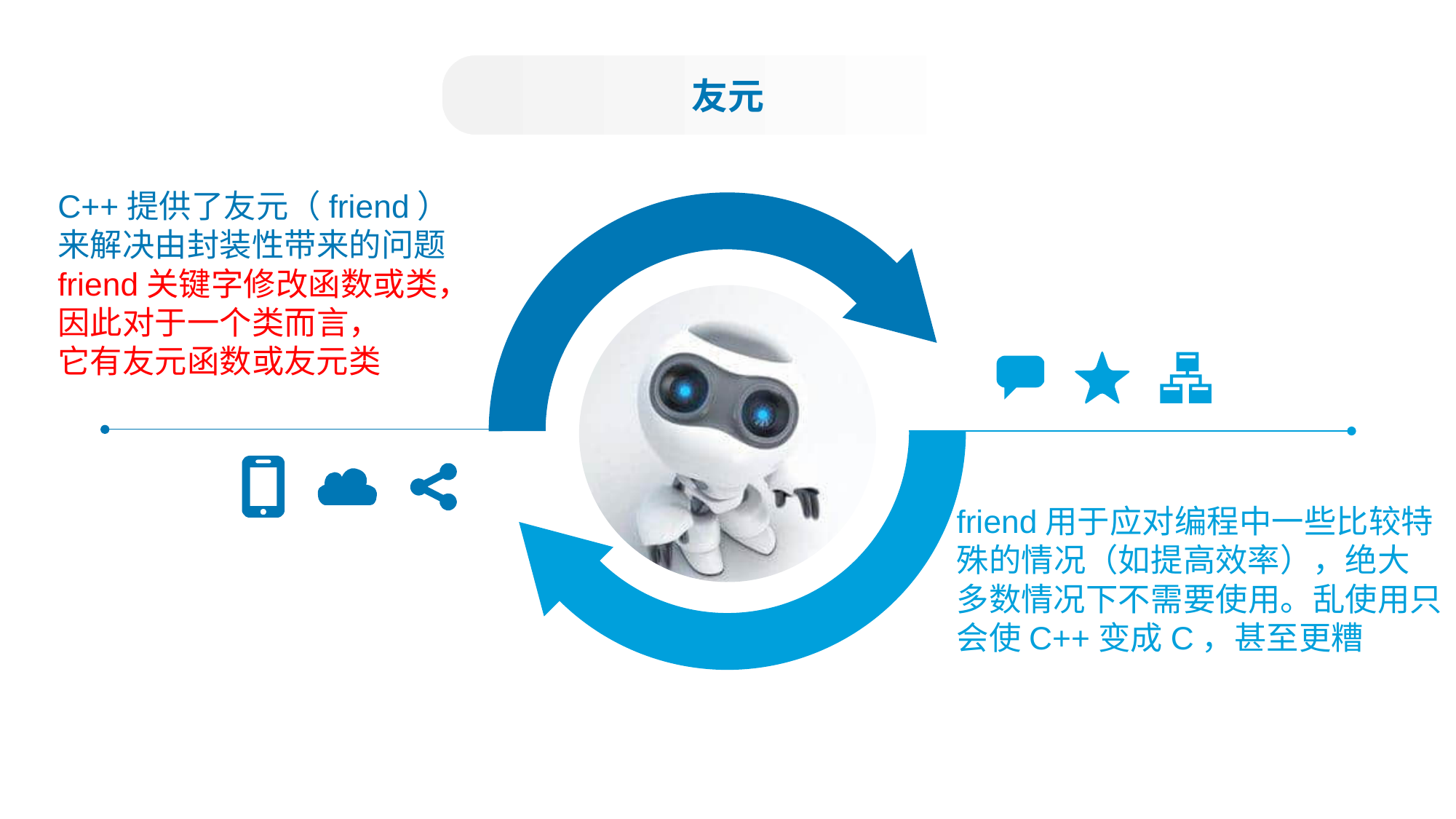

友元
C++提供了友元（friend）
来解决由封装性带来的问题
friend关键字修改函数或类，
因此对于一个类而言，
它有友元函数或友元类

friend用于应对编程中一些比较特
殊的情况（如提高效率），绝大
多数情况下不需要使用。乱使用只
会使C++变成C，甚至更糟